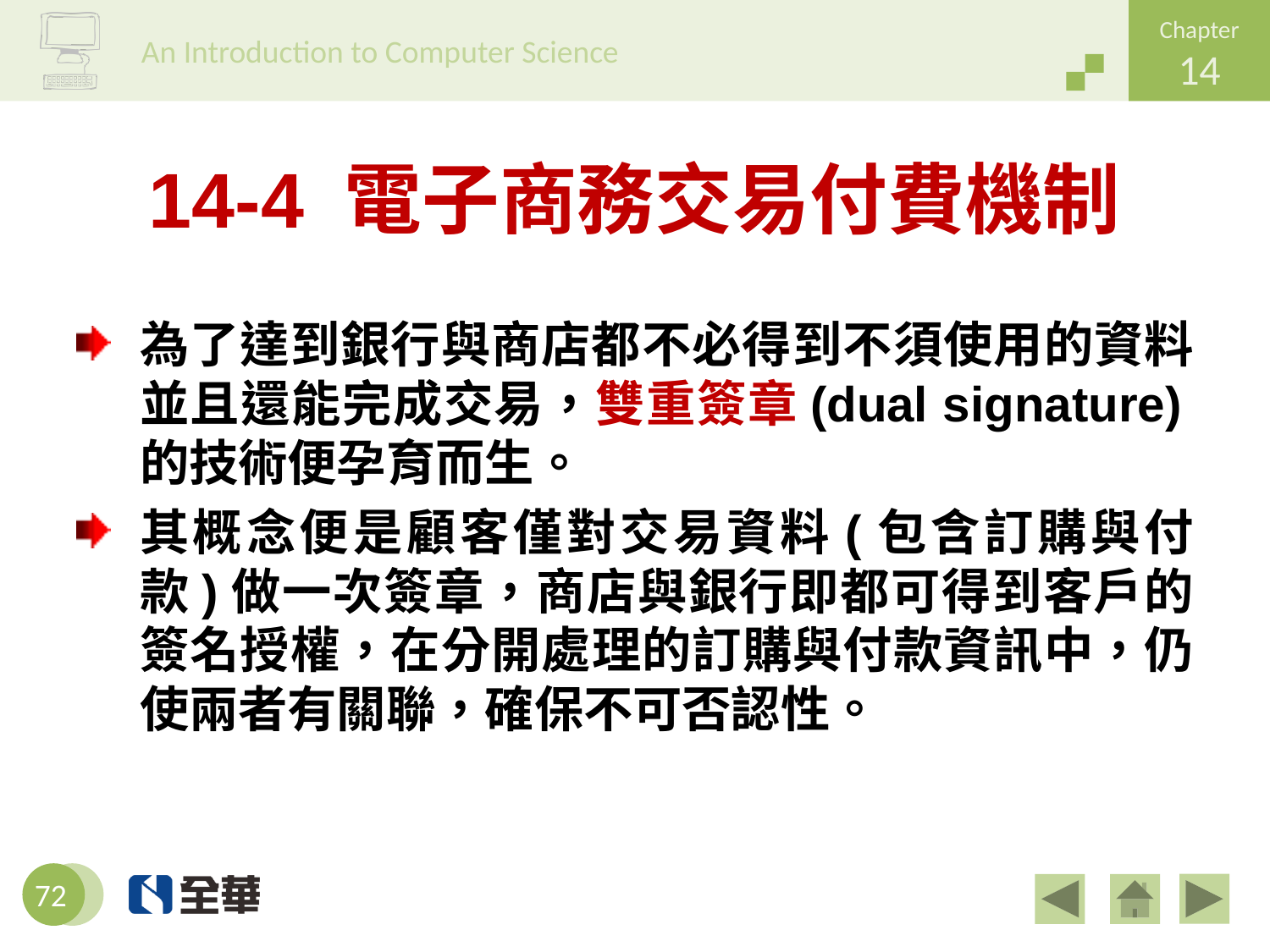

# 14-4 電子商務交易付費機制
為了達到銀行與商店都不必得到不須使用的資料並且還能完成交易，雙重簽章(dual signature)的技術便孕育而生。
其概念便是顧客僅對交易資料(包含訂購與付款)做一次簽章，商店與銀行即都可得到客戶的簽名授權，在分開處理的訂購與付款資訊中，仍使兩者有關聯，確保不可否認性。